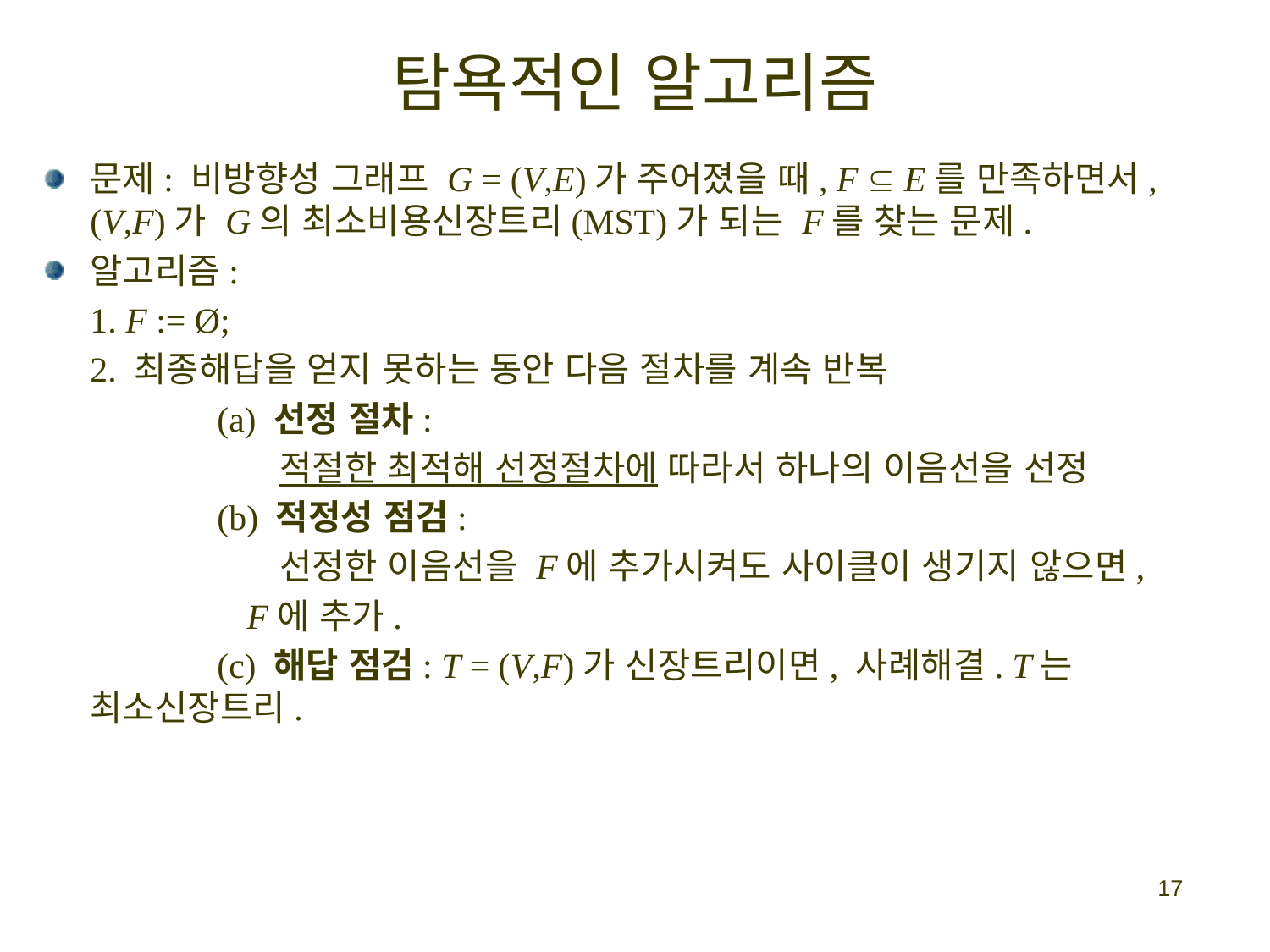

# 탐욕적인 알고리즘
문제: 비방향성 그래프 G = (V,E)가 주어졌을 때, F ⊆ E를 만족하면서, (V,F)가 G의 최소비용신장트리(MST)가 되는 F를 찾는 문제.
알고리즘:
	1. F := Ø;
	2. 최종해답을 얻지 못하는 동안 다음 절차를 계속 반복
		(a) 선정 절차:
                       적절한 최적해 선정절차에 따라서 하나의 이음선을 선정
		(b) 적정성 점검:
                       선정한 이음선을 F에 추가시켜도 사이클이 생기지 않으면,
                       F에 추가.
		(c) 해답 점검: T = (V,F)가 신장트리이면, 사례해결. T는 최소신장트리.
17